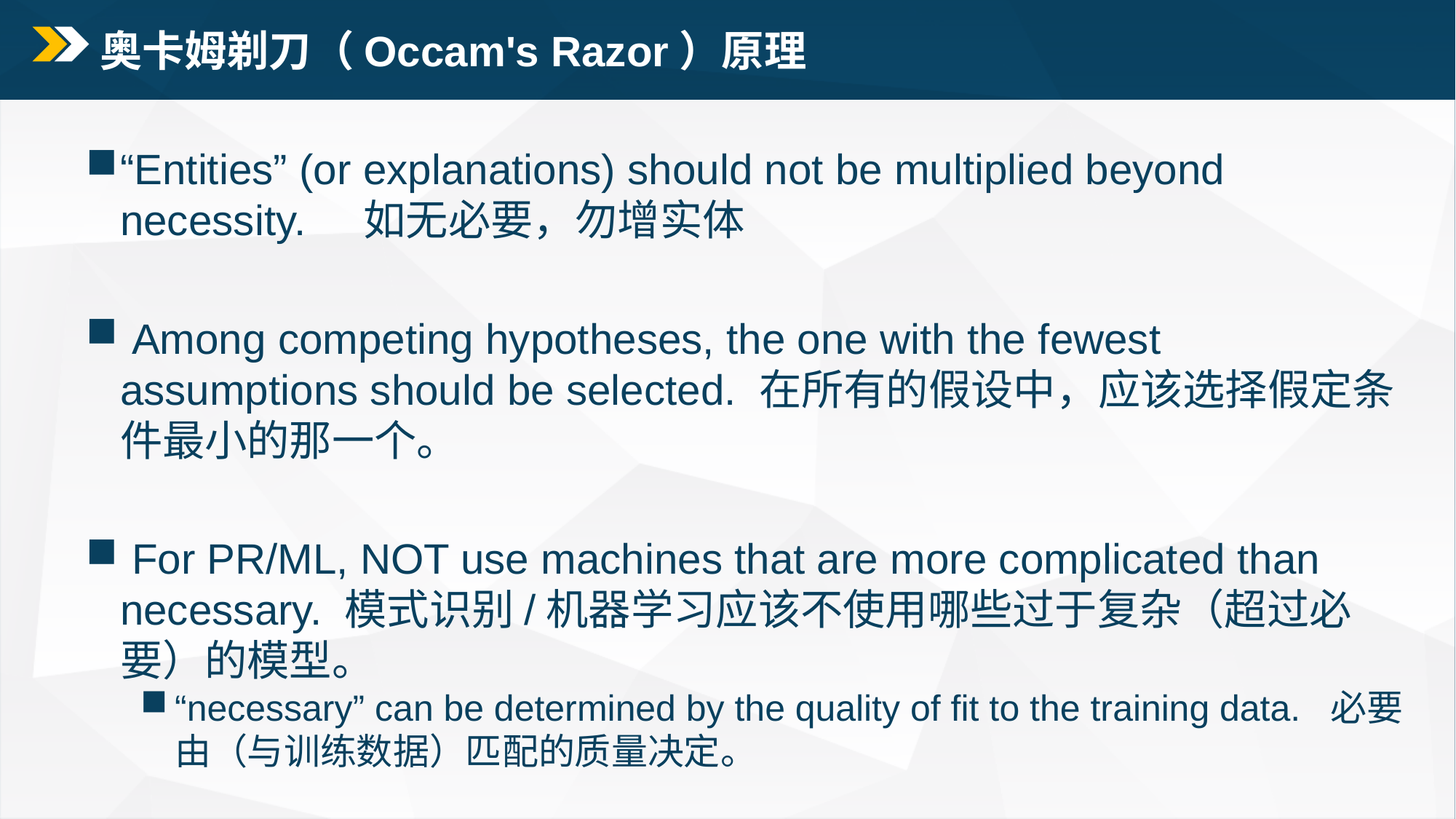

# 奥卡姆剃刀（Occam's Razor）原理
“Entities” (or explanations) should not be multiplied beyond necessity.    如无必要，勿增实体

 Among competing hypotheses, the one with the fewest assumptions should be selected. 在所有的假设中，应该选择假定条件最小的那一个。

 For PR/ML, NOT use machines that are more complicated than necessary. 模式识别/机器学习应该不使用哪些过于复杂（超过必要）的模型。
“necessary” can be determined by the quality of fit to the training data.  必要由（与训练数据）匹配的质量决定。